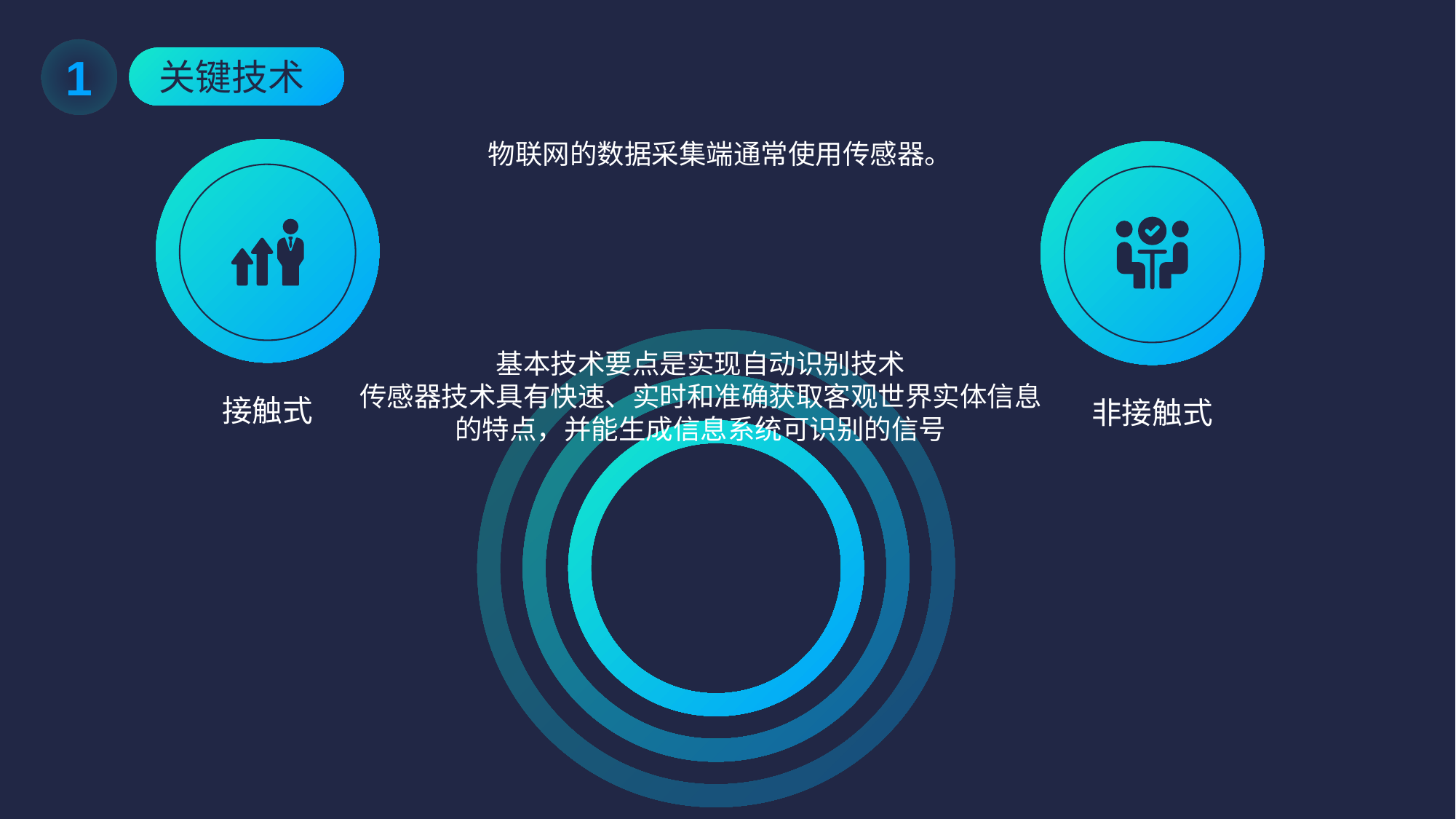

1

关键技术
物联网的数据采集端通常使用传感器。

接触式

非接触式

基本技术要点是实现自动识别技术
传感器技术具有快速、实时和准确获取客观世界实体信息的特点，并能生成信息系统可识别的信号